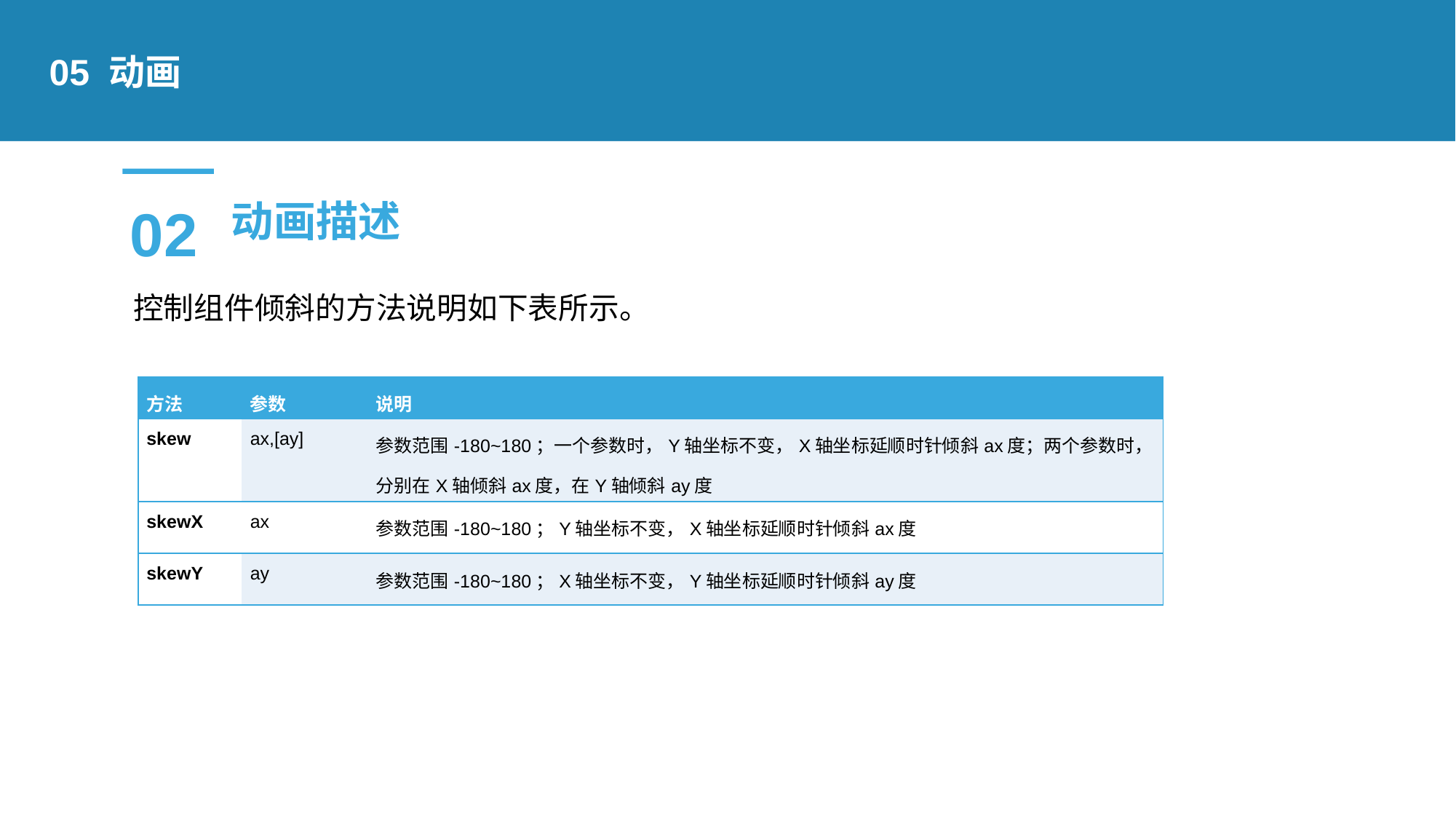

05 动画
02

动画描述
控制组件倾斜的方法说明如下表所示。

| 方法 | 参数 | 说明 |
| --- | --- | --- |
| skew | ax,[ay] | 参数范围-180~180；一个参数时，Y轴坐标不变，X轴坐标延顺时针倾斜ax度；两个参数时，分别在X轴倾斜ax度，在Y轴倾斜ay度 |
| skewX | ax | 参数范围-180~180；Y轴坐标不变，X轴坐标延顺时针倾斜ax度 |
| skewY | ay | 参数范围-180~180；X轴坐标不变，Y轴坐标延顺时针倾斜ay度 |